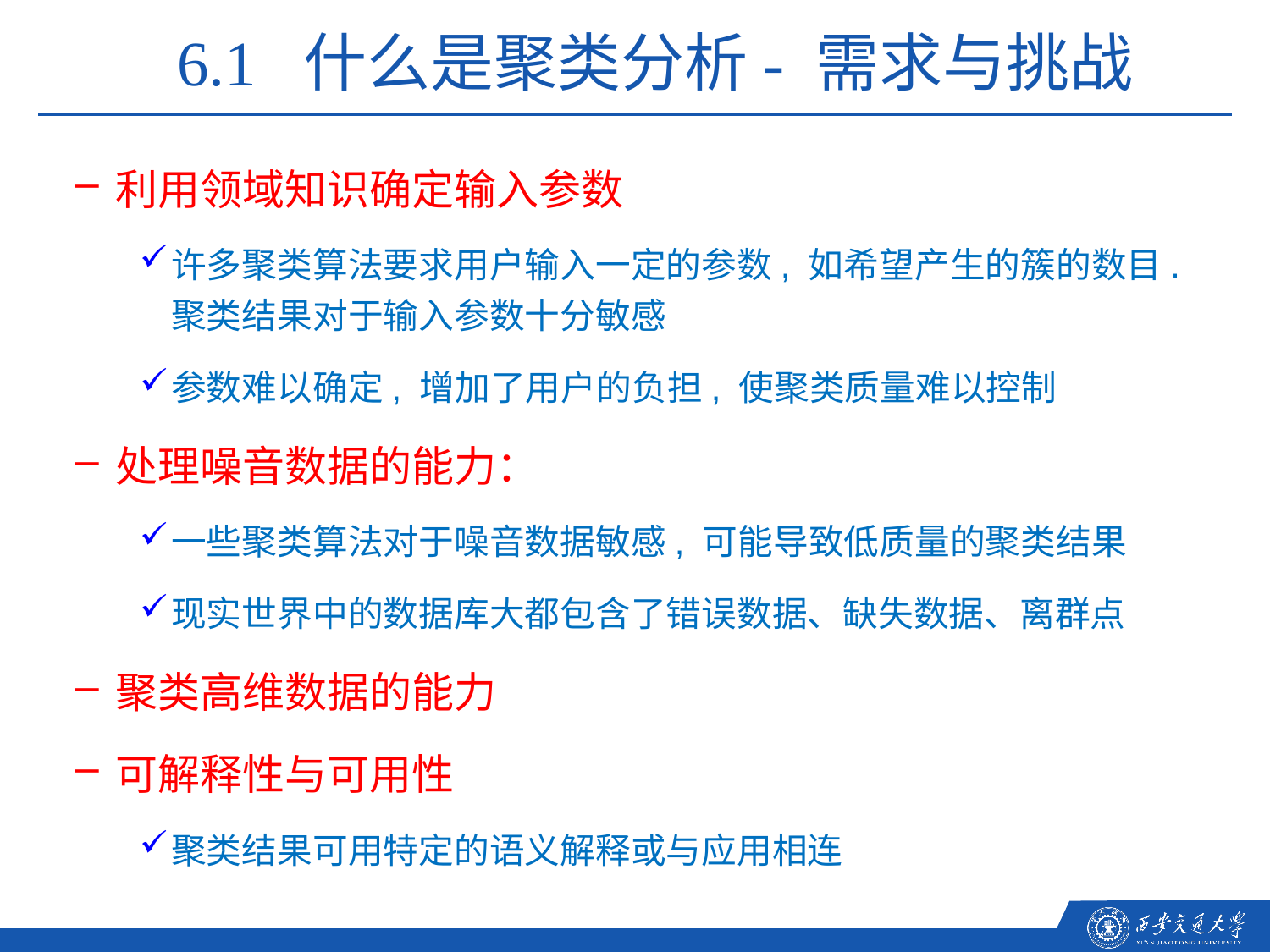

6.1  什么是聚类分析- 需求与挑战
利用领域知识确定输入参数
许多聚类算法要求用户输入一定的参数, 如希望产生的簇的数目.聚类结果对于输入参数十分敏感
参数难以确定, 增加了用户的负担, 使聚类质量难以控制
处理噪音数据的能力：
一些聚类算法对于噪音数据敏感, 可能导致低质量的聚类结果
现实世界中的数据库大都包含了错误数据、缺失数据、离群点
聚类高维数据的能力
可解释性与可用性
聚类结果可用特定的语义解释或与应用相连